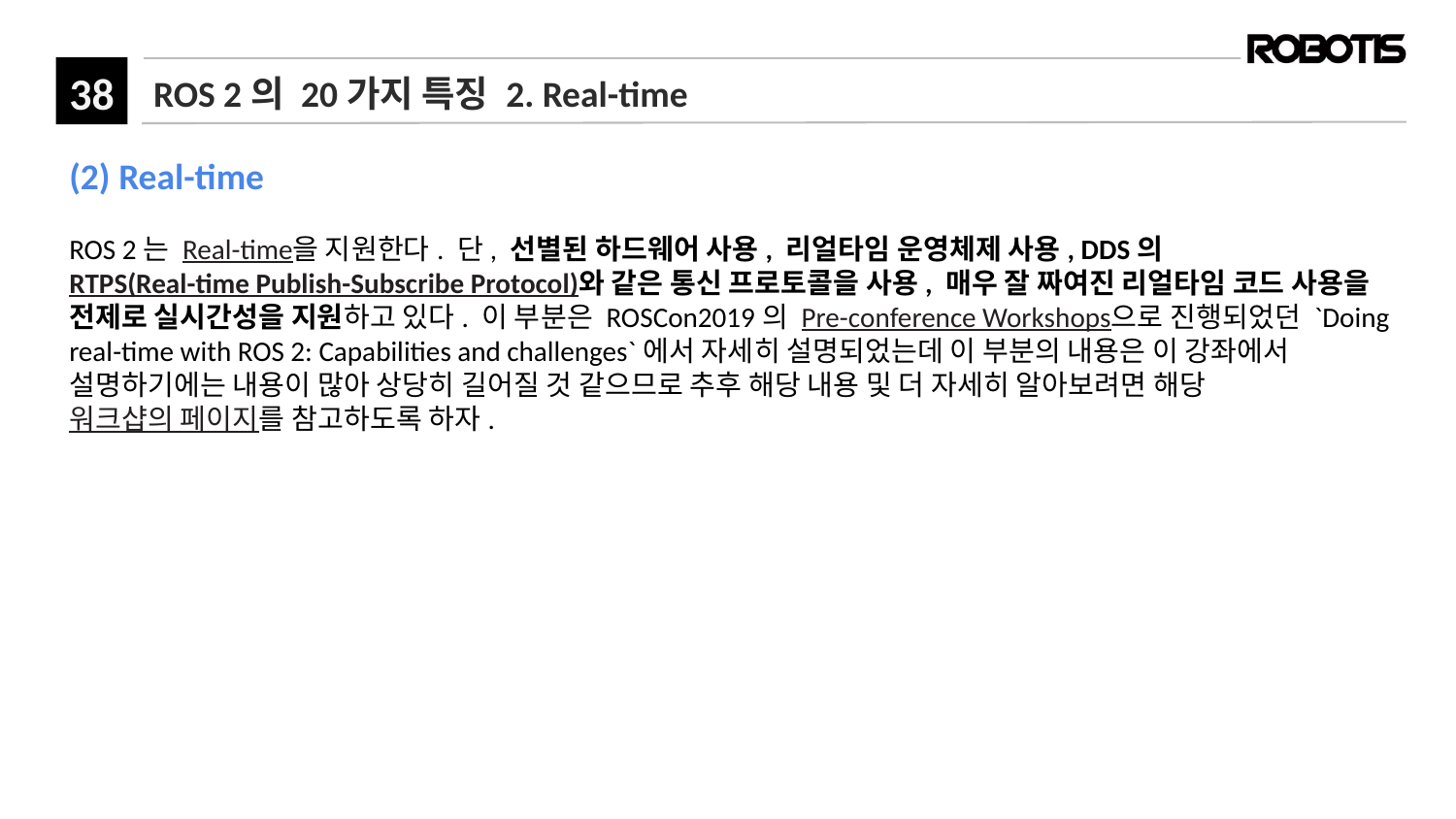

# ROS 2의 20가지 특징 2. Real-time
(2) Real-time

ROS 2는 Real-time을 지원한다. 단, 선별된 하드웨어 사용, 리얼타임 운영체제 사용, DDS의 RTPS(Real-time Publish-Subscribe Protocol)와 같은 통신 프로토콜을 사용, 매우 잘 짜여진 리얼타임 코드 사용을 전제로 실시간성을 지원하고 있다. 이 부분은 ROSCon2019의 Pre-conference Workshops으로 진행되었던 `Doing real-time with ROS 2: Capabilities and challenges`에서 자세히 설명되었는데 이 부분의 내용은 이 강좌에서 설명하기에는 내용이 많아 상당히 길어질 것 같으므로 추후 해당 내용 및 더 자세히 알아보려면 해당 워크샵의 페이지를 참고하도록 하자.